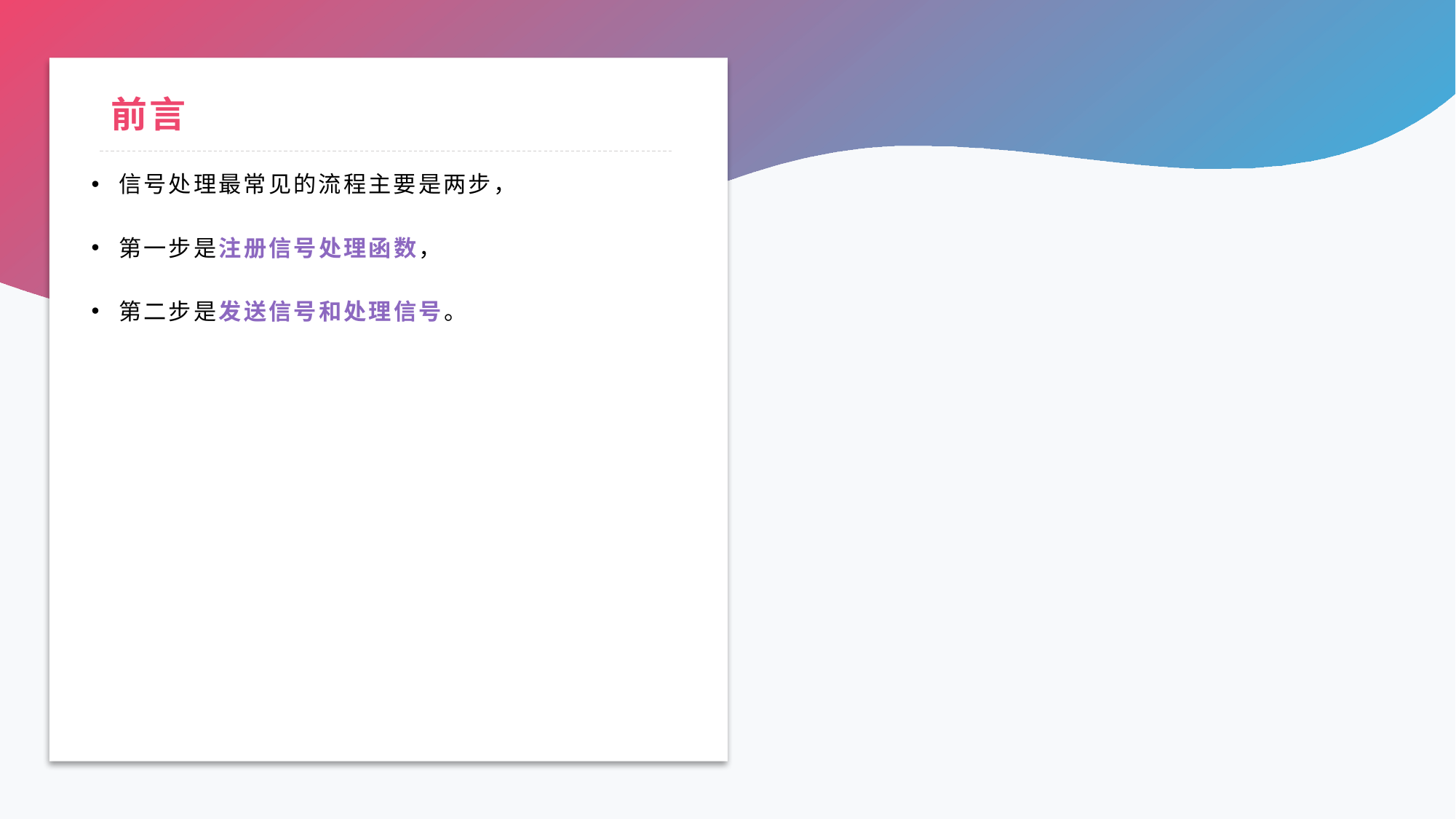

# 前言
信号处理最常见的流程主要是两步，
第一步是注册信号处理函数，
第二步是发送信号和处理信号。